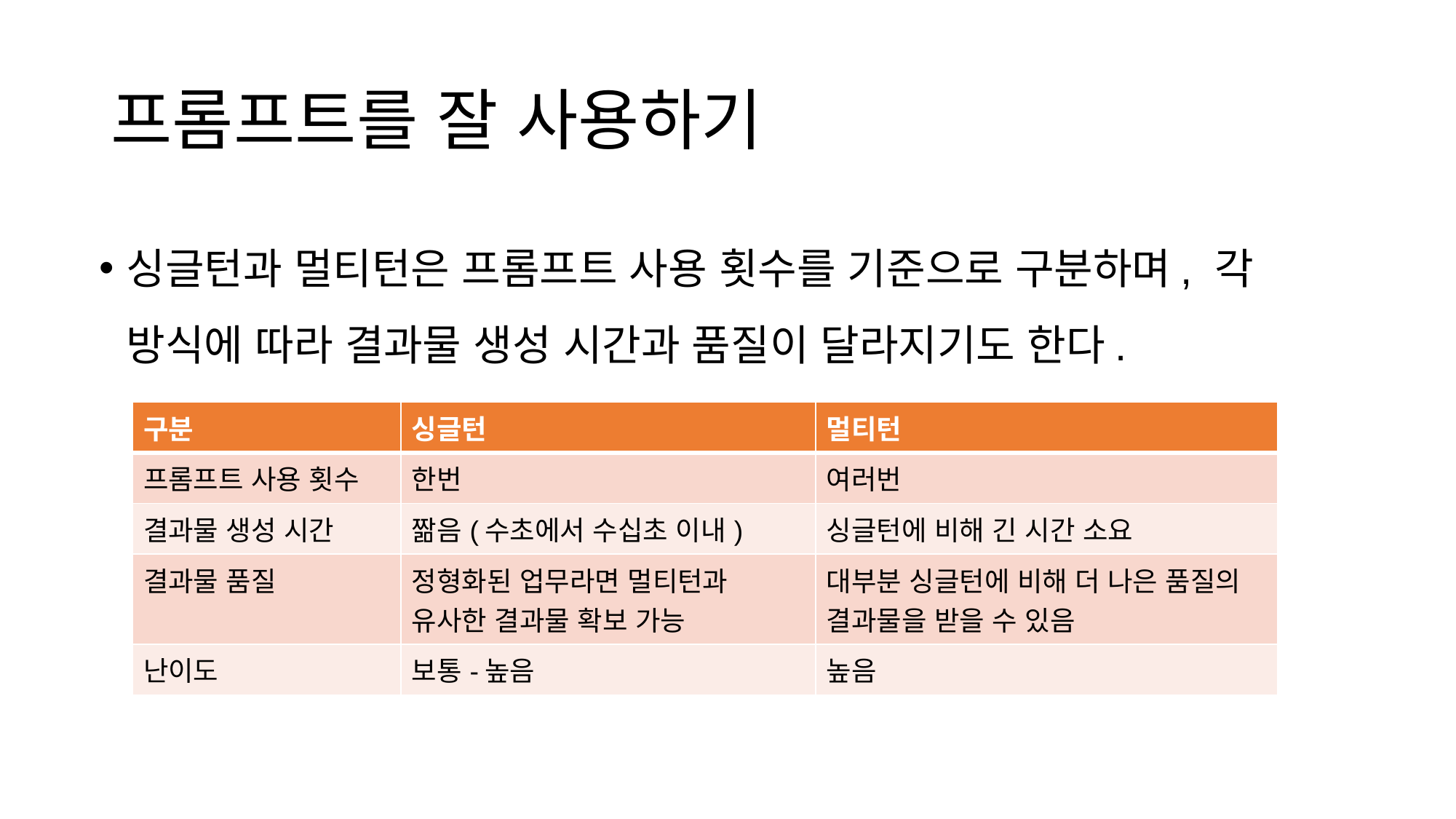

# 프롬프트를 잘 사용하기
싱글턴과 멀티턴은 프롬프트 사용 횟수를 기준으로 구분하며, 각 방식에 따라 결과물 생성 시간과 품질이 달라지기도 한다.
| 구분 | 싱글턴 | 멀티턴 |
| --- | --- | --- |
| 프롬프트 사용 횟수 | 한번 | 여러번 |
| 결과물 생성 시간 | 짦음(수초에서 수십초 이내) | 싱글턴에 비해 긴 시간 소요 |
| 결과물 품질 | 정형화된 업무라면 멀티턴과 유사한 결과물 확보 가능 | 대부분 싱글턴에 비해 더 나은 품질의 결과물을 받을 수 있음 |
| 난이도 | 보통-높음 | 높음 |